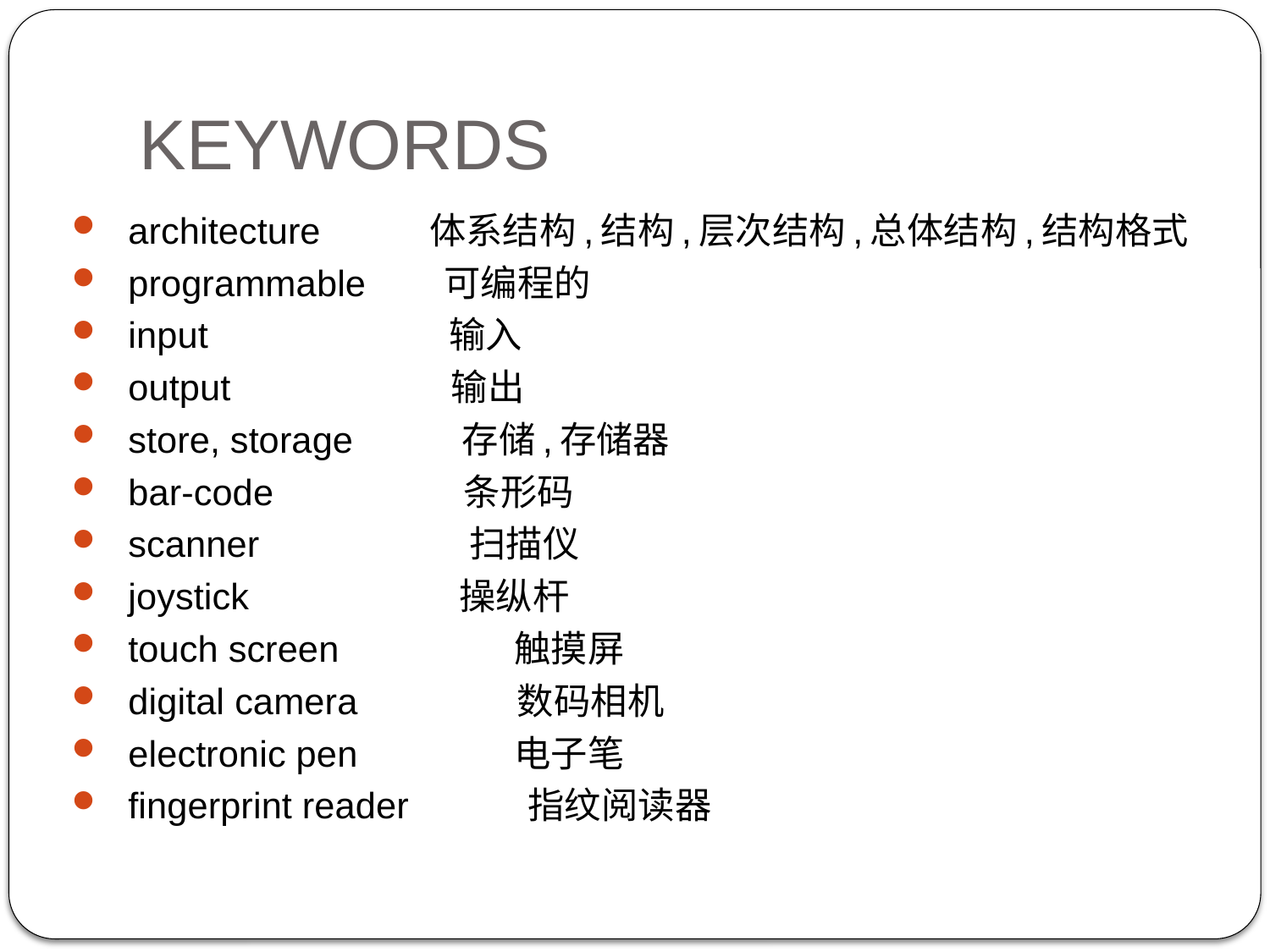

# KEYWORDS
  architecture          体系结构,结构,层次结构,总体结构,结构格式
  programmable       可编程的
  input                       输入
  output                     输出
  store, storage          存储,存储器
  bar-code                  条形码
  scanner                    扫描仪
  joystick                    操纵杆
  touch screen                	触摸屏
  digital camera               数码相机
  electronic pen              	电子笔
  fingerprint reader           指纹阅读器